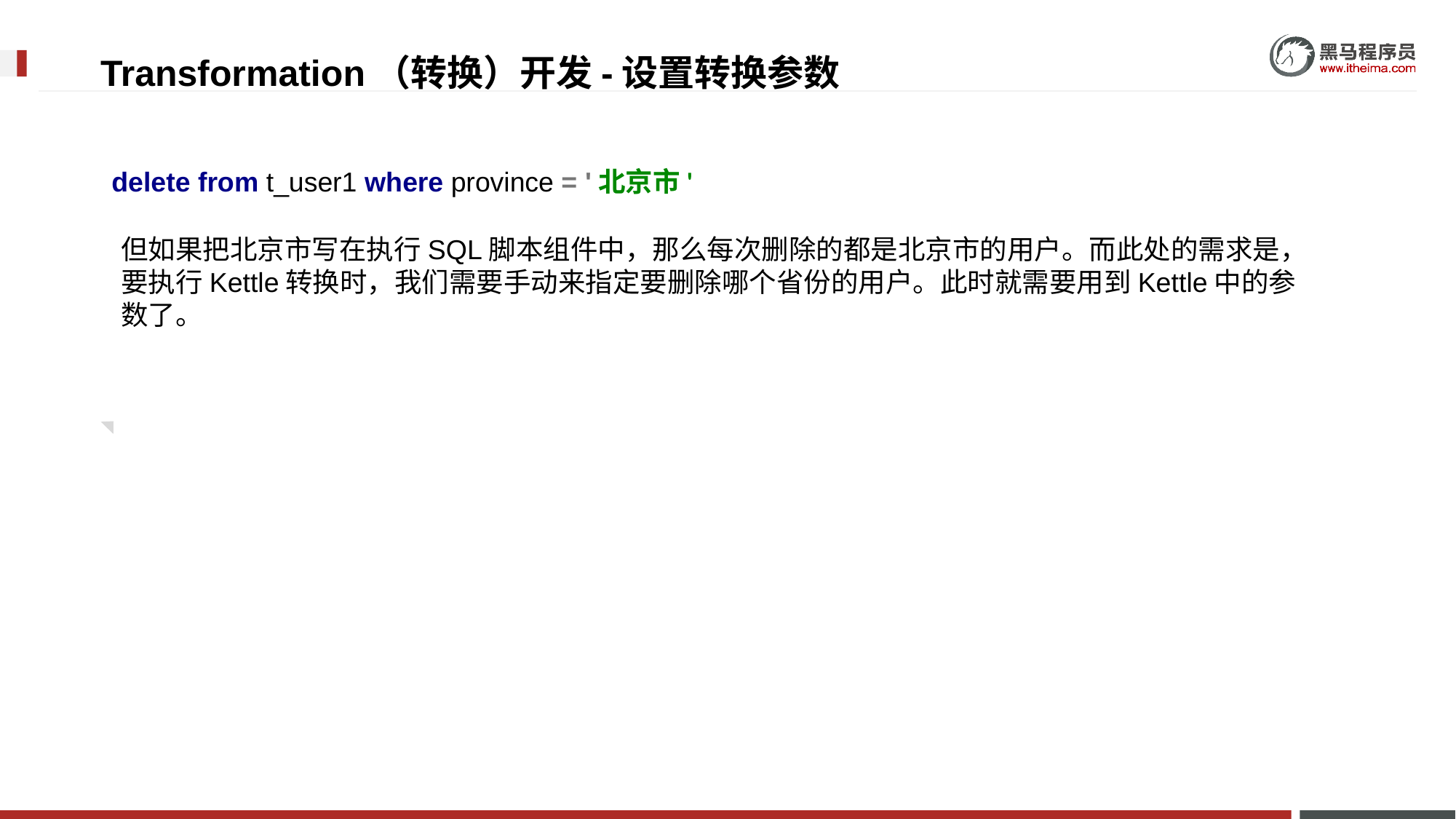

# Transformation（转换）开发-设置转换参数
delete from t_user1 where province = '北京市'
但如果把北京市写在执行SQL脚本组件中，那么每次删除的都是北京市的用户。而此处的需求是，要执行Kettle转换时，我们需要手动来指定要删除哪个省份的用户。此时就需要用到Kettle中的参数了。